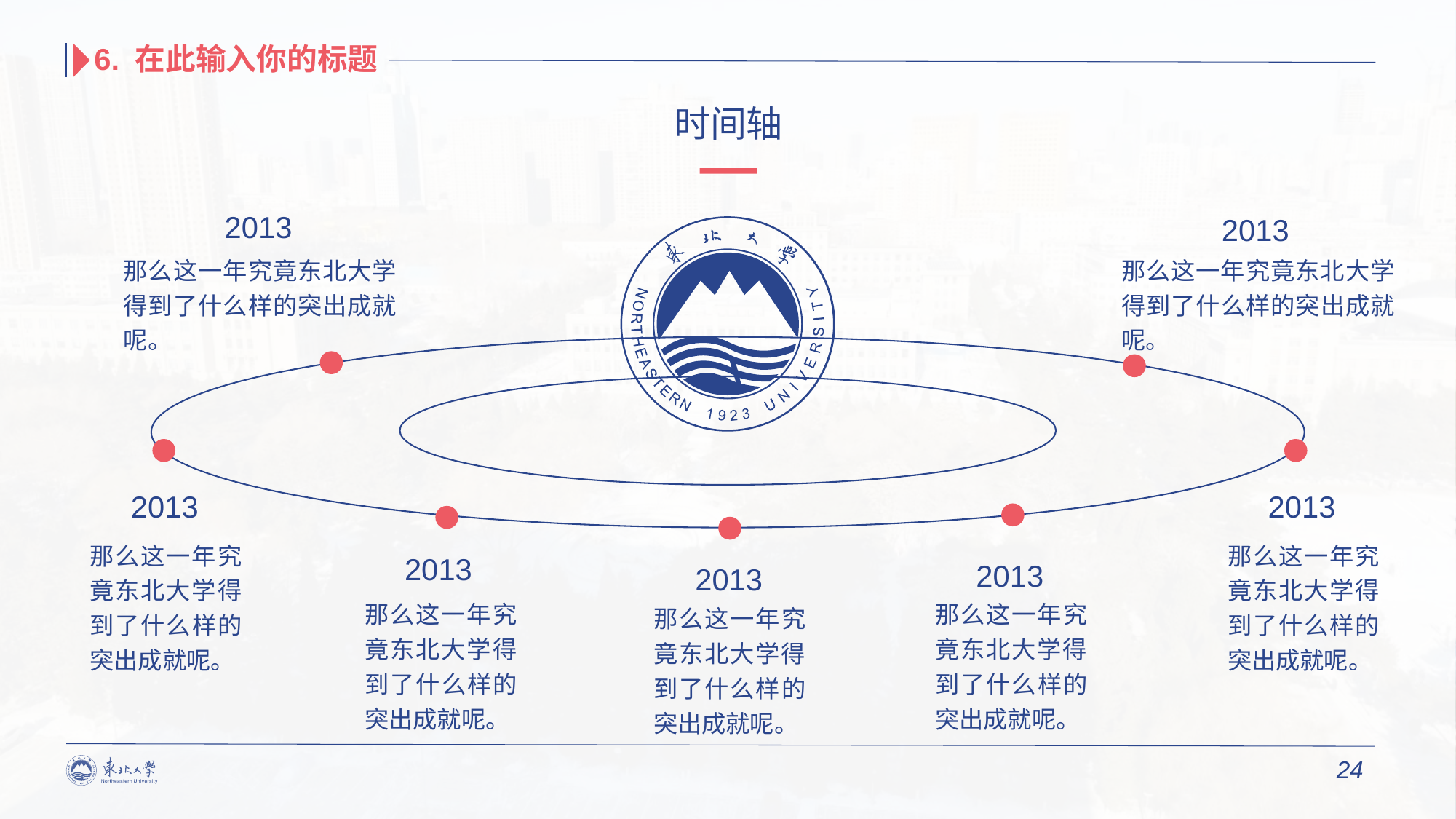

6. 在此输入你的标题
时间轴

2013
2013

那么这一年究竟东北大学得到了什么样的突出成就呢。
那么这一年究竟东北大学得到了什么样的突出成就呢。

2013
2013

那么这一年究竟东北大学得到了什么样的突出成就呢。
那么这一年究竟东北大学得到了什么样的突出成就呢。
2013
2013
2013
那么这一年究竟东北大学得到了什么样的突出成就呢。
那么这一年究竟东北大学得到了什么样的突出成就呢。
那么这一年究竟东北大学得到了什么样的突出成就呢。
24